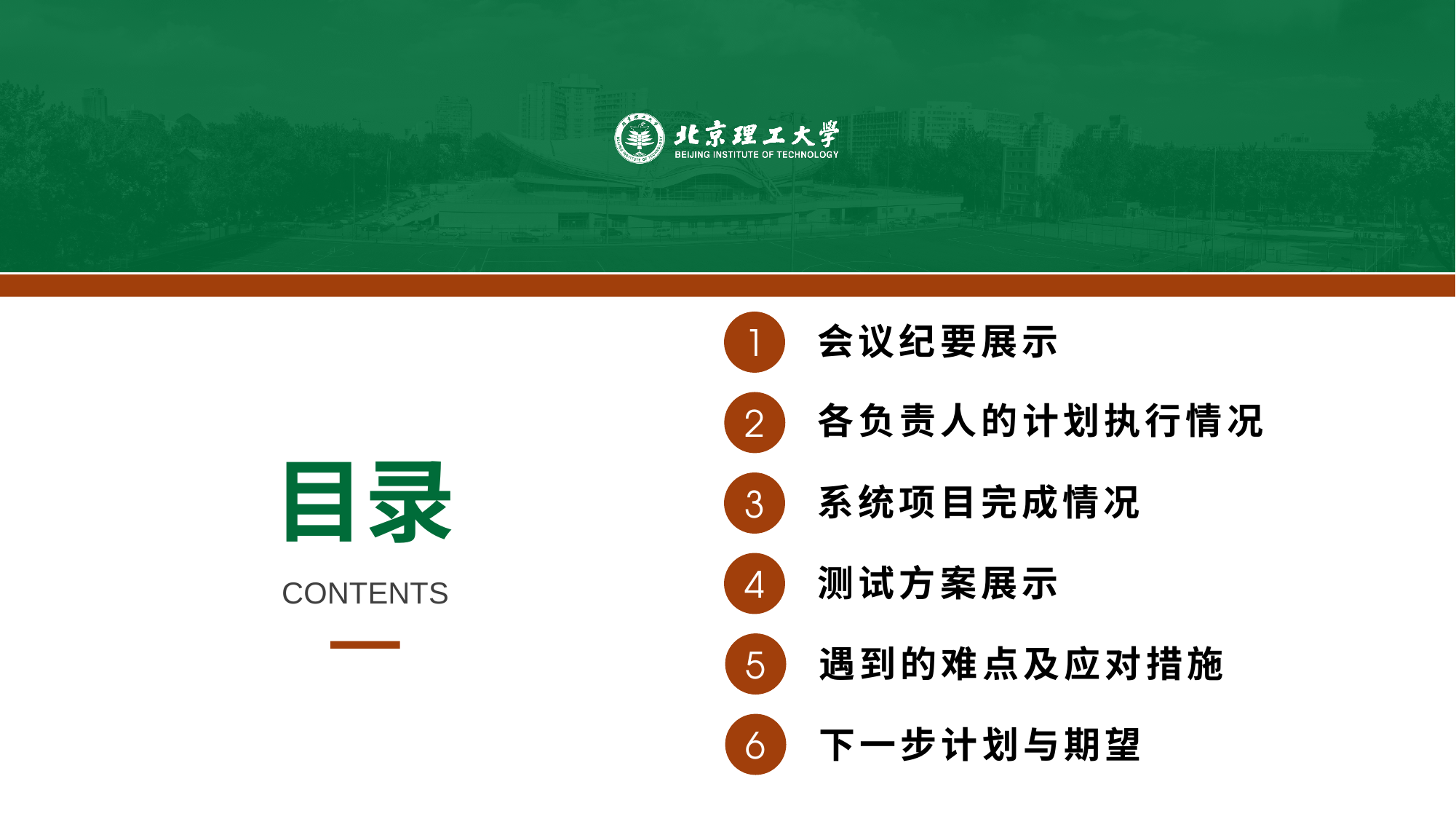

1
会议纪要展示
2
各负责人的计划执行情况
目录
3
系统项目完成情况
4
测试方案展示
CONTENTS
5
遇到的难点及应对措施

6
下一步计划与期望